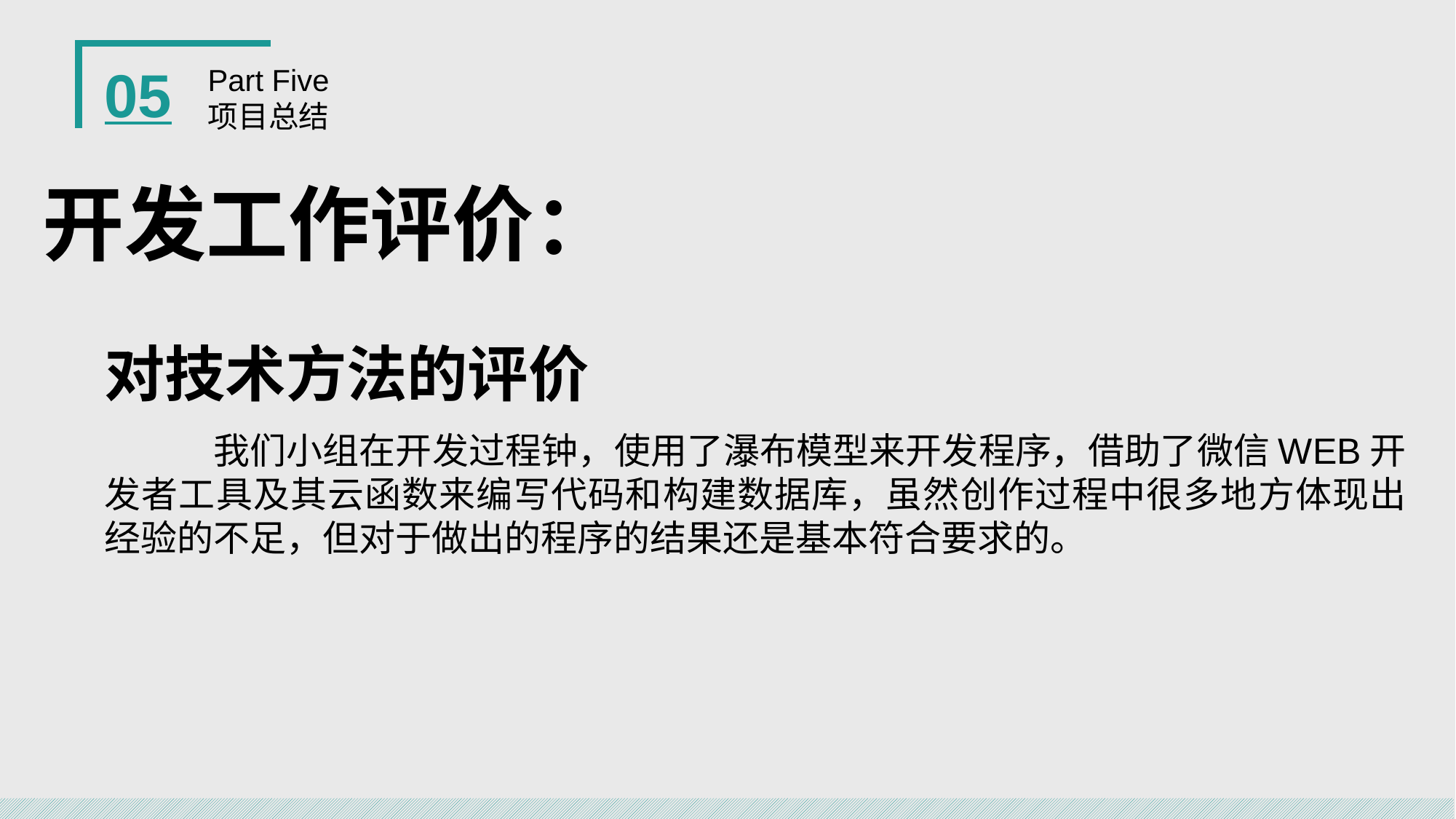

05
Part Five
项目总结
开发工作评价：
对技术方法的评价
	我们小组在开发过程钟，使用了瀑布模型来开发程序，借助了微信WEB开发者工具及其云函数来编写代码和构建数据库，虽然创作过程中很多地方体现出经验的不足，但对于做出的程序的结果还是基本符合要求的。